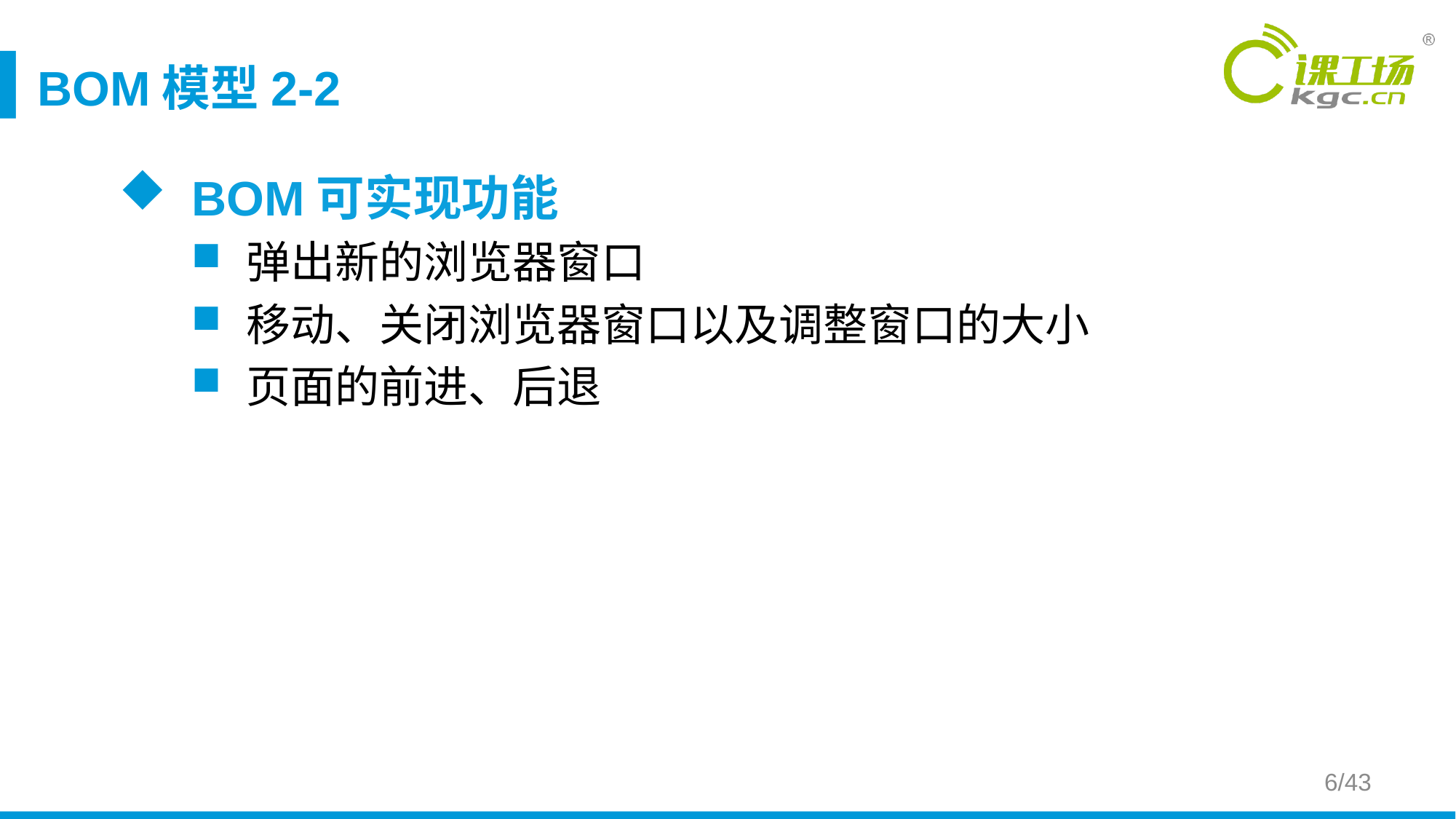

# BOM模型2-2
BOM可实现功能
弹出新的浏览器窗口
移动、关闭浏览器窗口以及调整窗口的大小
页面的前进、后退

6/43